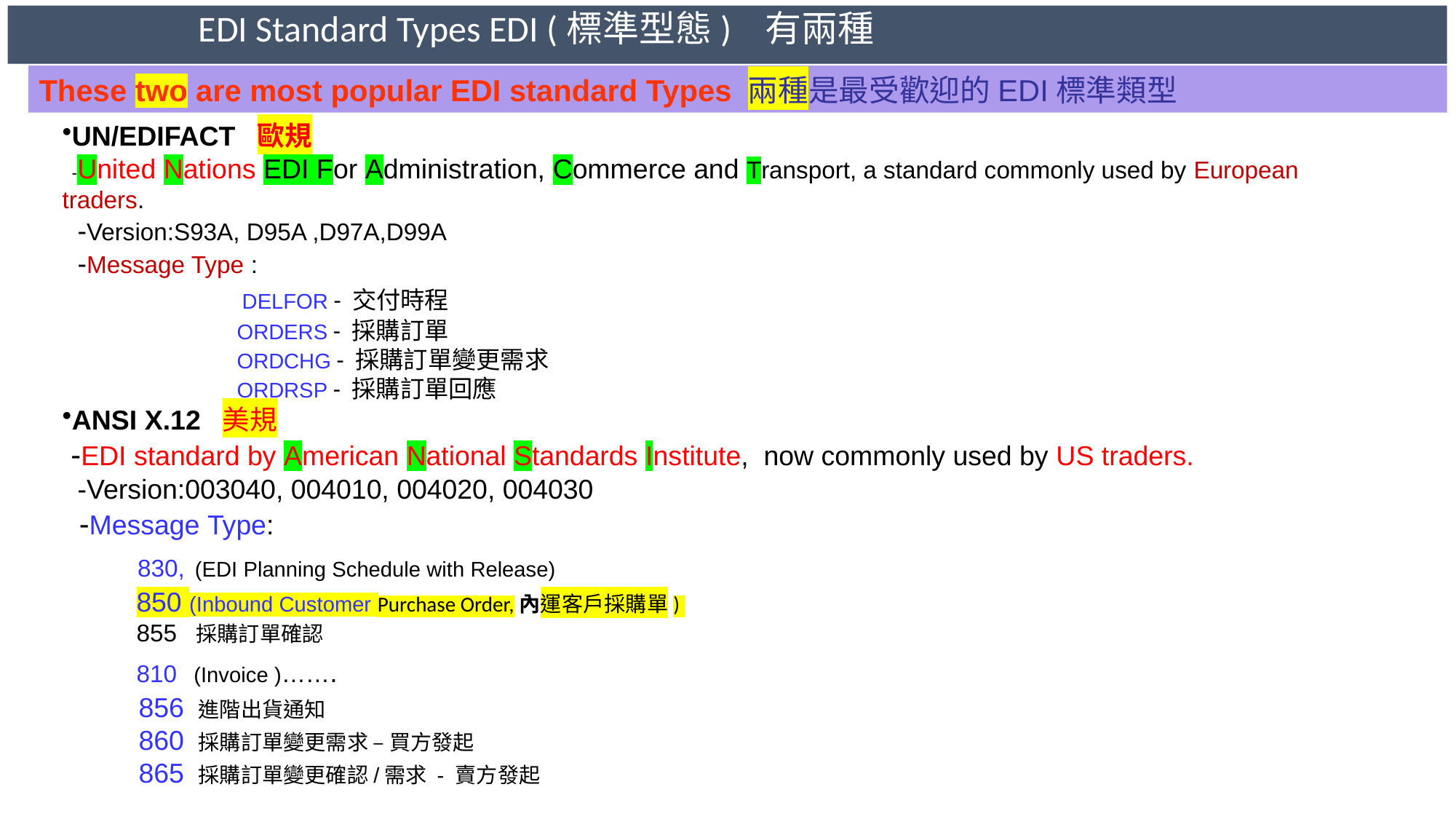

EDI Standard Types EDI (標準型態)   有兩種

These two are most popular EDI standard Types 兩種是最受歡迎的EDI標準類型
UN/EDIFACT  歐規
  -United Nations EDI For Administration, Commerce and Transport, a standard commonly used by European traders.
  -Version:S93A, D95A ,D97A,D99A
  -Message Type :
                          DELFOR - 交付時程
                                ORDERS - 採購訂單
                                ORDCHG - 採購訂單變更需求
                                ORDRSP - 採購訂單回應
ANSI X.12  美規
 -EDI standard by American National Standards Institute,  now commonly used by US traders.
  -Version:003040, 004010, 004020, 004030
  -Message Type:
         830, (EDI Planning Schedule with Release)
           850 (Inbound Customer Purchase Order,內運客戶採購單)
           855  採購訂單確認
           810  (Invoice )…….
          856 進階出貨通知
          860 採購訂單變更需求 – 買方發起
          865 採購訂單變更確認/需求 - 賣方發起